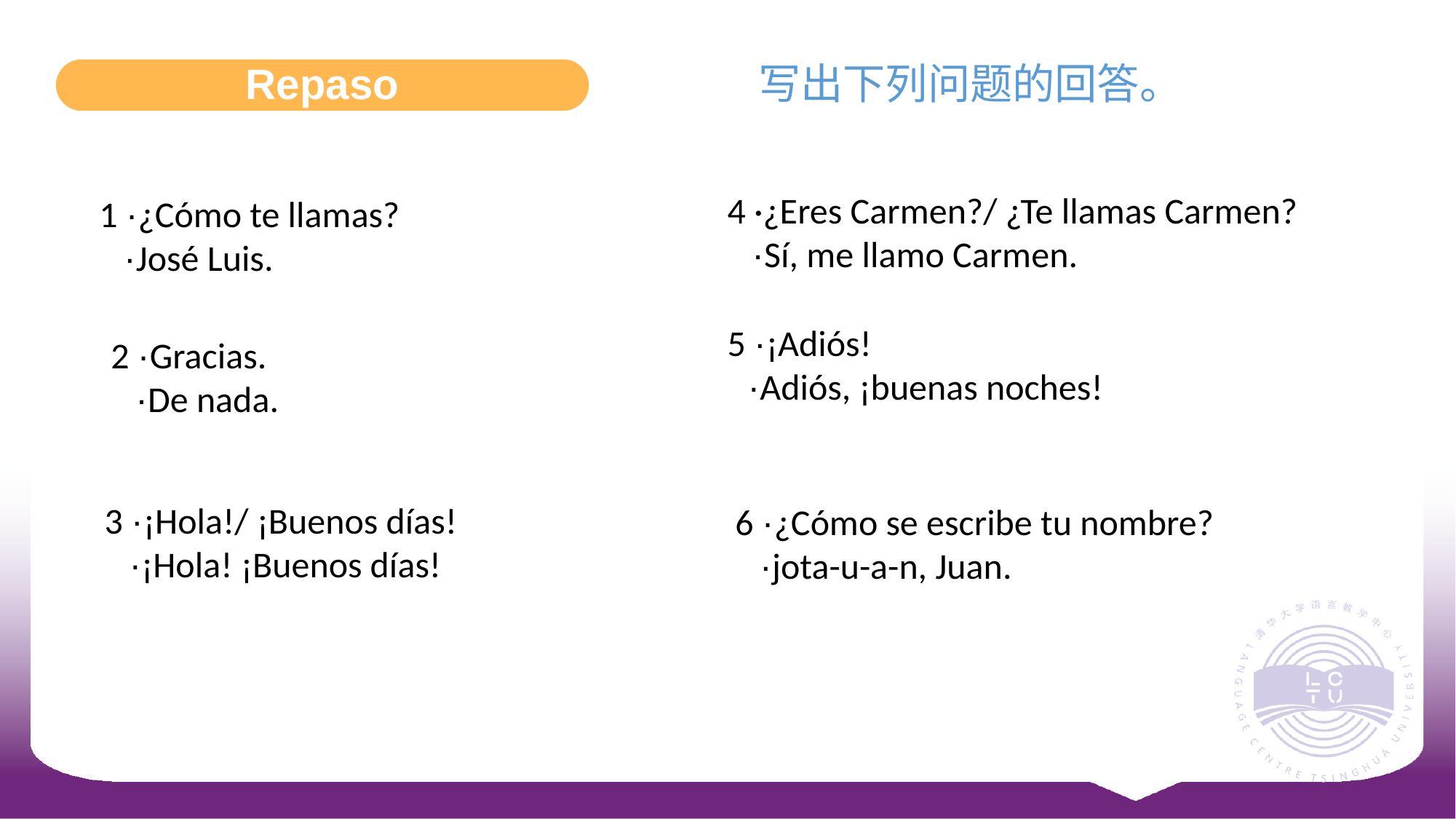

Repaso

写出下列问题的回答。
4 ·¿Eres Carmen?/ ¿Te llamas Carmen?
   ·Sí, me llamo Carmen.
1 ·¿Cómo te llamas?
   ·José Luis.
5 ·¡Adiós!
  ·Adiós, ¡buenas noches!
2 ·Gracias.
   ·De nada.
3 ·¡Hola!/ ¡Buenos días!
   ·¡Hola! ¡Buenos días!
6 ·¿Cómo se escribe tu nombre?
   ·jota-u-a-n, Juan.